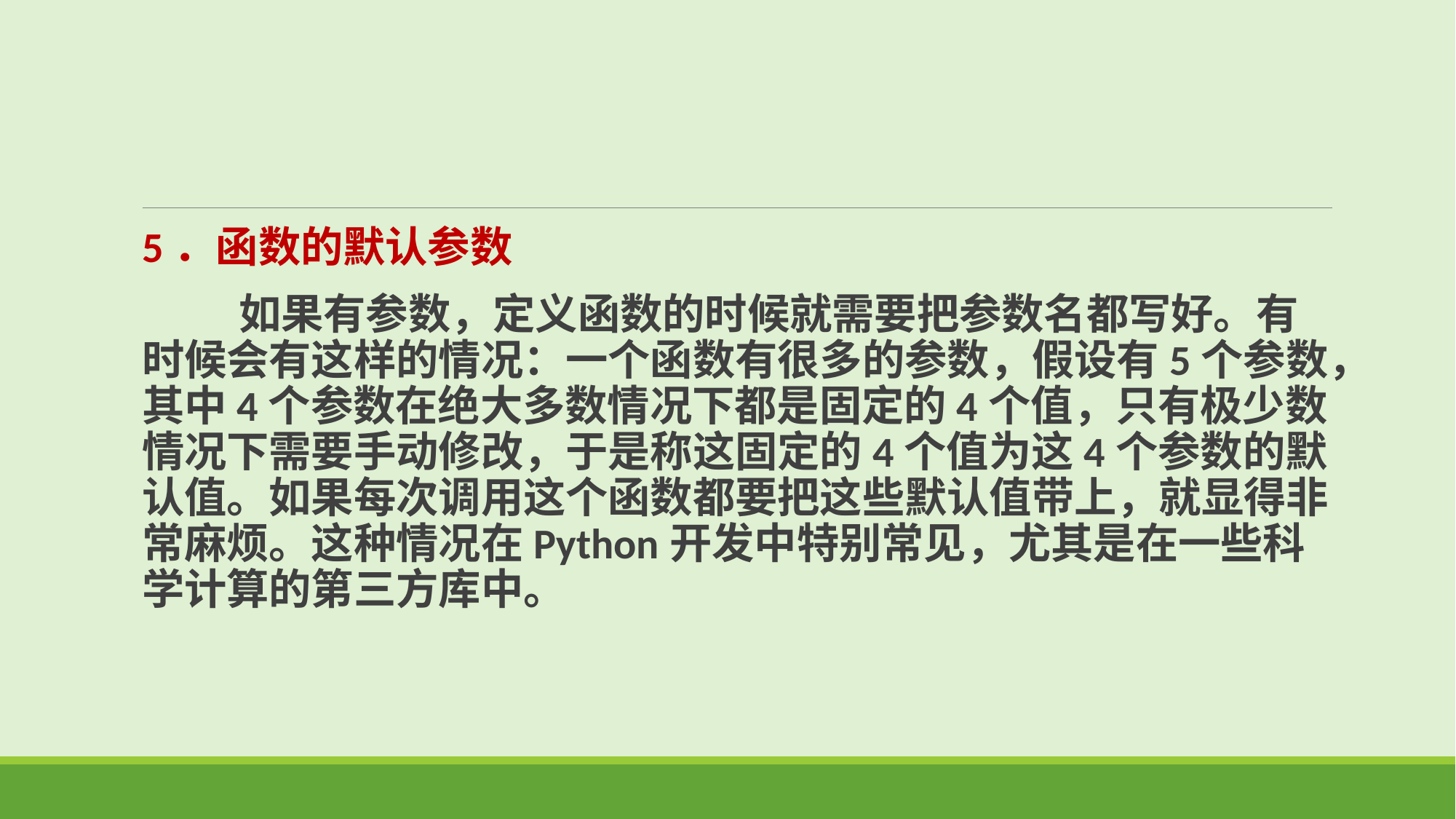

5．函数的默认参数
         如果有参数，定义函数的时候就需要把参数名都写好。有时候会有这样的情况：一个函数有很多的参数，假设有5个参数，其中4个参数在绝大多数情况下都是固定的4个值，只有极少数情况下需要手动修改，于是称这固定的4个值为这4个参数的默认值。如果每次调用这个函数都要把这些默认值带上，就显得非常麻烦。这种情况在Python开发中特别常见，尤其是在一些科学计算的第三方库中。